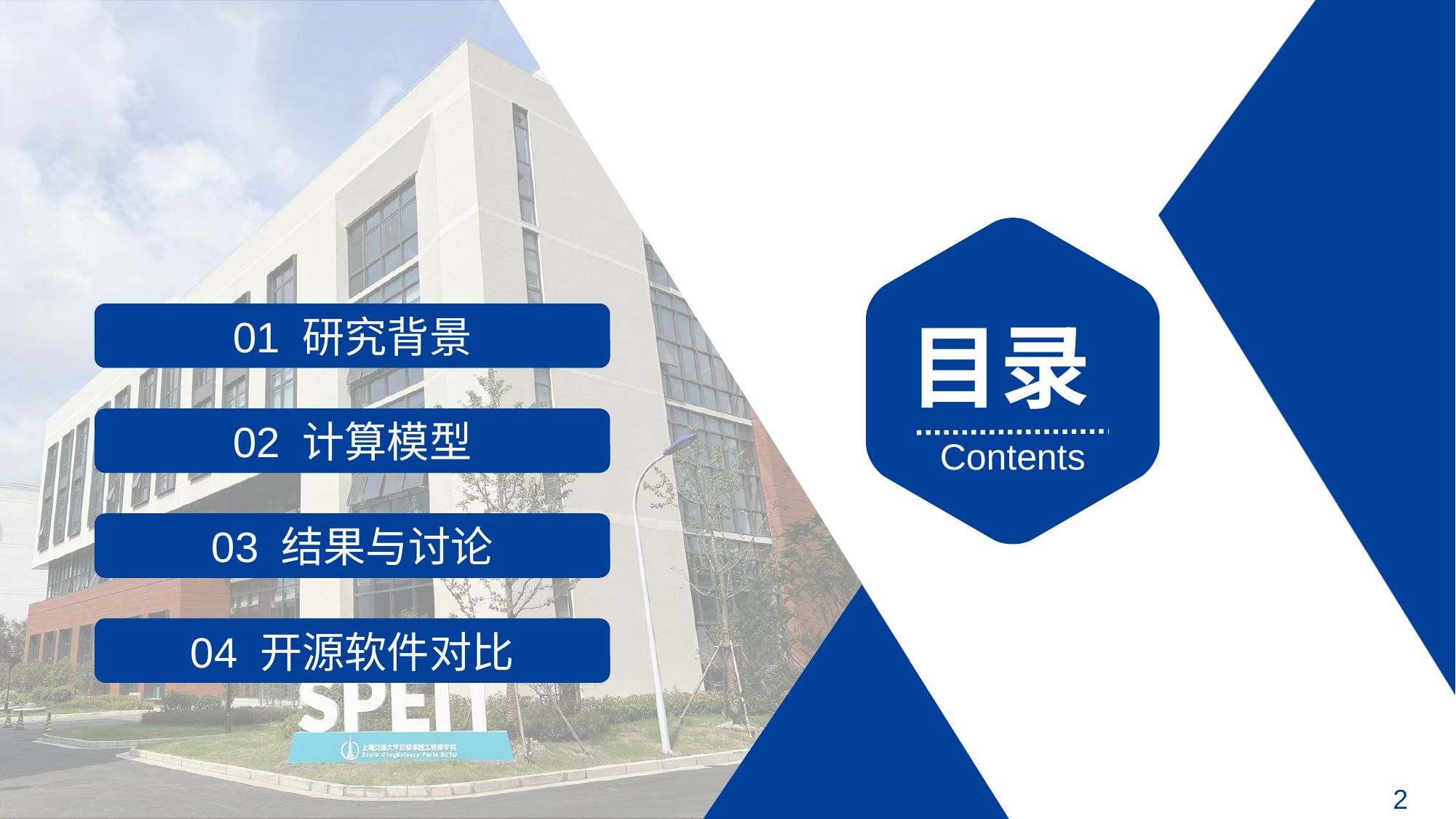

目录
Contents
01 研究背景
02 计算模型
03 结果与讨论
04 开源软件对比
2